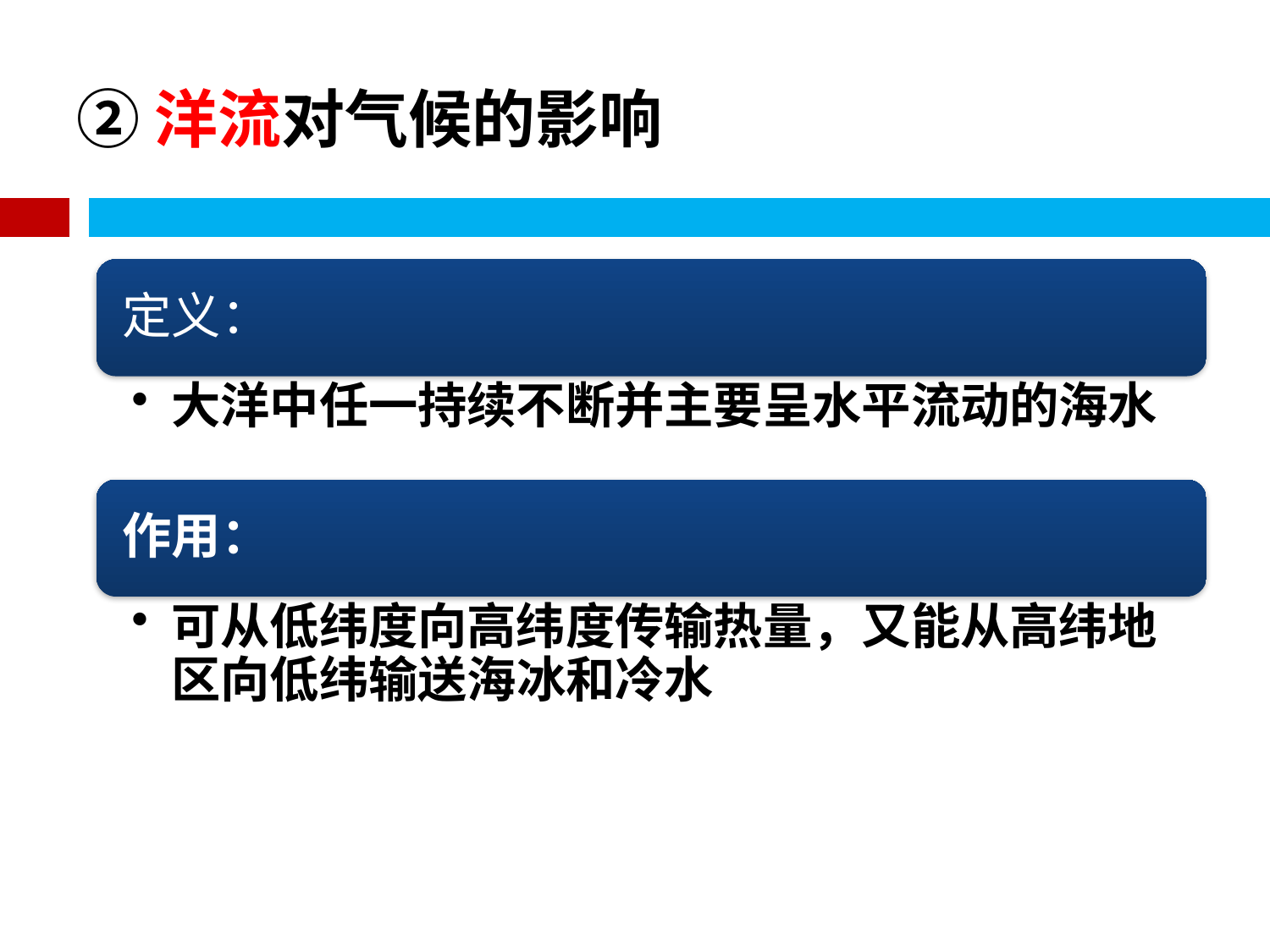

# ②洋流对气候的影响
定义：
大洋中任一持续不断并主要呈水平流动的海水
作用：
可从低纬度向高纬度传输热量，又能从高纬地区向低纬输送海冰和冷水